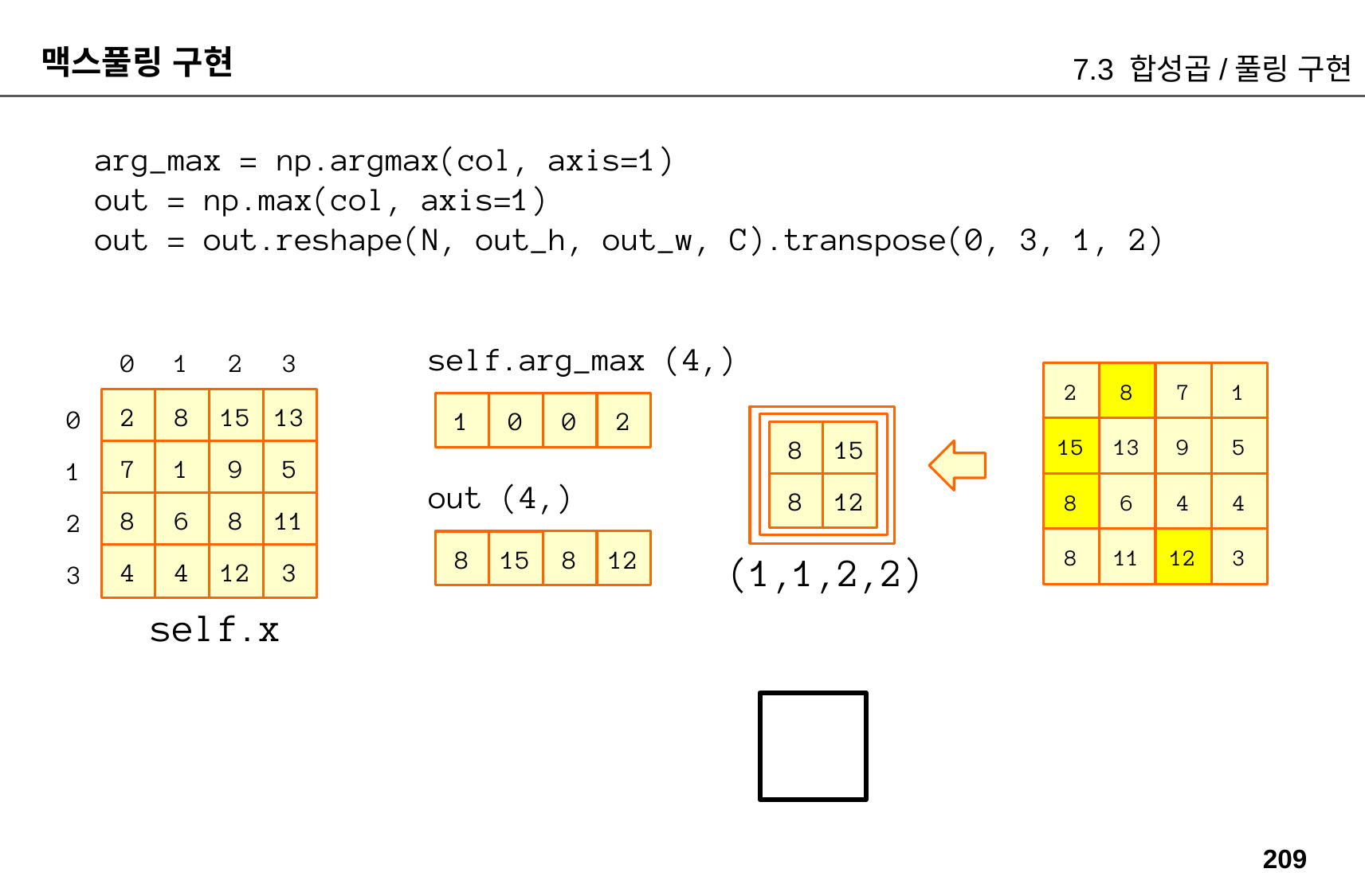

맥스풀링 구현
7.3 합성곱/풀링 구현
arg_max = np.argmax(col, axis=1)
out = np.max(col, axis=1)
out = out.reshape(N, out_h, out_w, C).transpose(0, 3, 1, 2)
self.arg_max (4,)
0
1
2
3
2
8
7
1
2
8
15
13
0
0
2
1
0

15
13
9
5
8
15
7
1
9
5

1
out (4,)
8
6
4
4
8
12
8
6
8
11
2
8
11
12
3
8
12
8
15
(1,1,2,2)
4
4
12
3
3
self.x